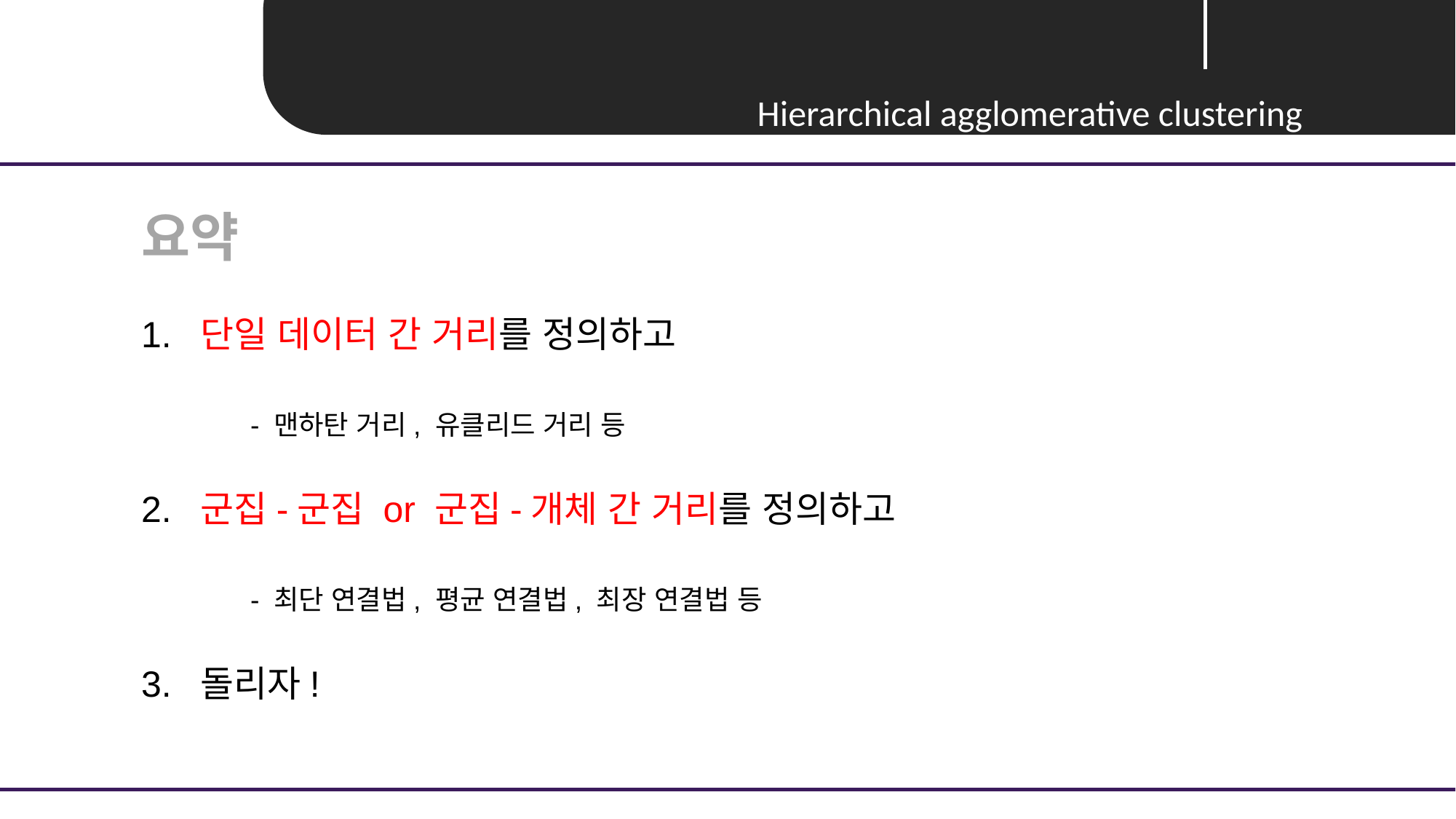

Unit  02 ㅣ  계층적 군집화(Hierarchical agglomerative clustering)
요약
1.  단일 데이터 간 거리를 정의하고
	- 맨하탄 거리, 유클리드 거리 등
2.  군집-군집 or 군집-개체 간 거리를 정의하고
	- 최단 연결법, 평균 연결법, 최장 연결법 등
3.  돌리자!